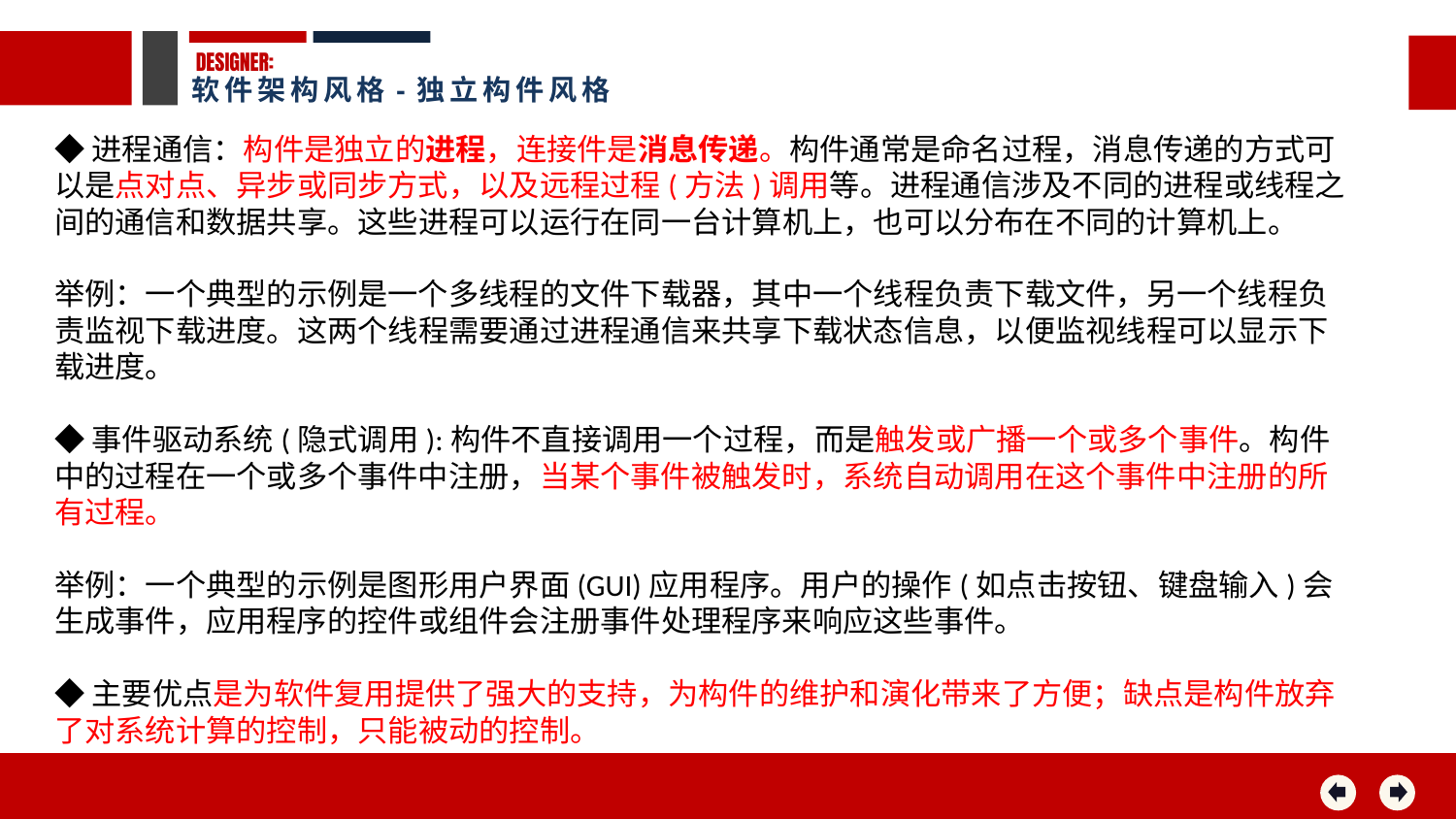

DESIGNER:
软件架构风格-独立构件风格

◆进程通信：构件是独立的进程，连接件是消息传递。构件通常是命名过程，消息传递的方式可以是点对点、异步或同步方式，以及远程过程(方法)调用等。进程通信涉及不同的进程或线程之间的通信和数据共享。这些进程可以运行在同一台计算机上，也可以分布在不同的计算机上。

举例：一个典型的示例是一个多线程的文件下载器，其中一个线程负责下载文件，另一个线程负责监视下载进度。这两个线程需要通过进程通信来共享下载状态信息，以便监视线程可以显示下载进度。

◆事件驱动系统(隐式调用):构件不直接调用一个过程，而是触发或广播一个或多个事件。构件中的过程在一个或多个事件中注册，当某个事件被触发时，系统自动调用在这个事件中注册的所有过程。

举例：一个典型的示例是图形用户界面(GUI)应用程序。用户的操作(如点击按钮、键盘输入)会生成事件，应用程序的控件或组件会注册事件处理程序来响应这些事件。

◆主要优点是为软件复用提供了强大的支持，为构件的维护和演化带来了方便；缺点是构件放弃了对系统计算的控制，只能被动的控制。